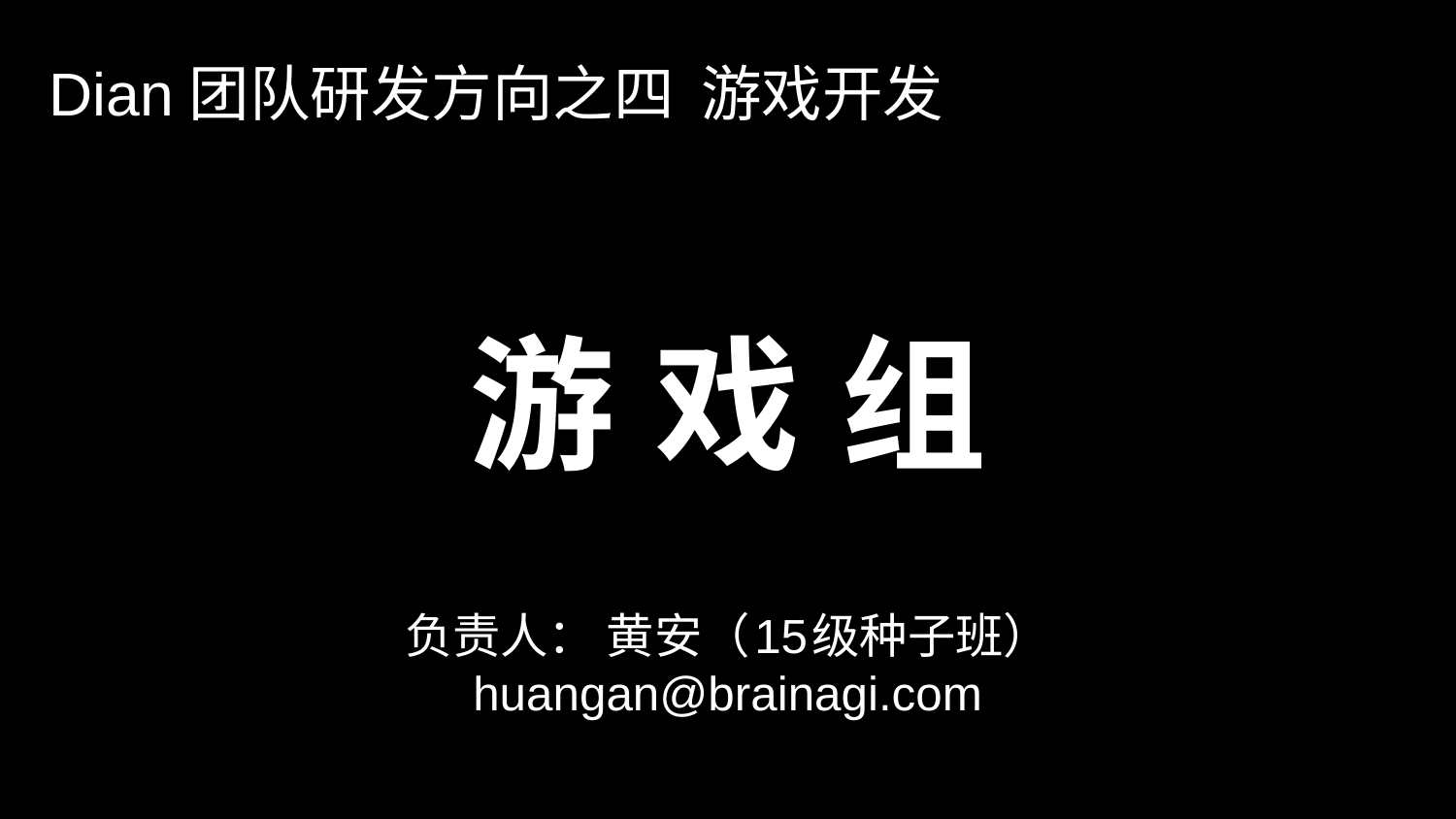

Dian团队研发方向之四  游戏开发
# 游 戏 组
负责人： 黄安（15级种子班）
huangan@brainagi.com